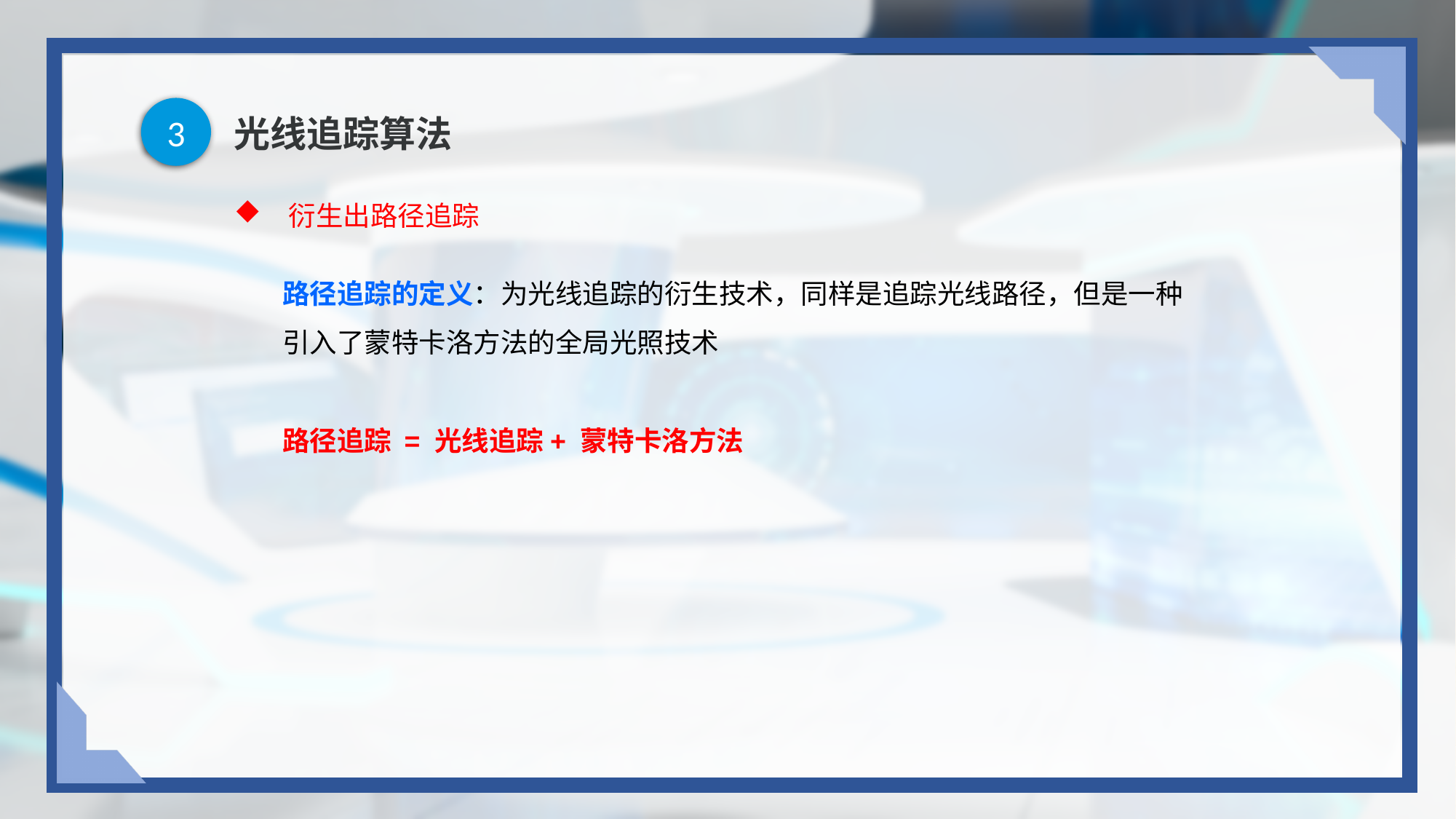

3
# 光线追踪算法

衍生出路径追踪
路径追踪的定义：为光线追踪的衍生技术，同样是追踪光线路径，但是一种引入了蒙特卡洛方法的全局光照技术

路径追踪 = 光线追踪+ 蒙特卡洛方法